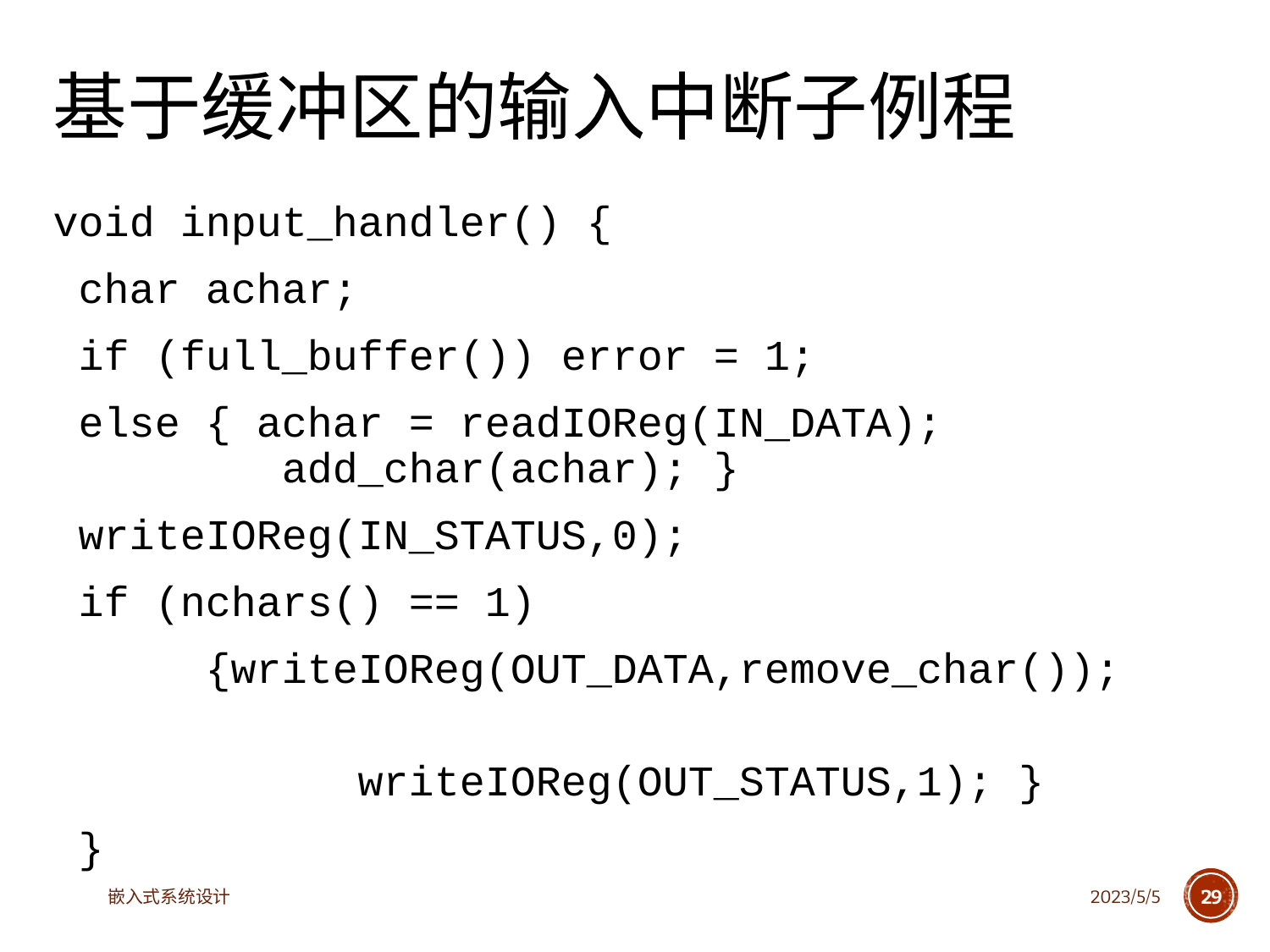

# 基于缓冲区的输入中断子例程
void input_handler() {
	char achar;
	if (full_buffer()) error = 1;
	else { achar = readIOReg(IN_DATA);        		   add_char(achar); }
	writeIOReg(IN_STATUS,0);
	if (nchars() == 1)
		{writeIOReg(OUT_DATA,remove_char());
 		 writeIOReg(OUT_STATUS,1); }
	}
嵌入式系统设计
2023/5/5
29